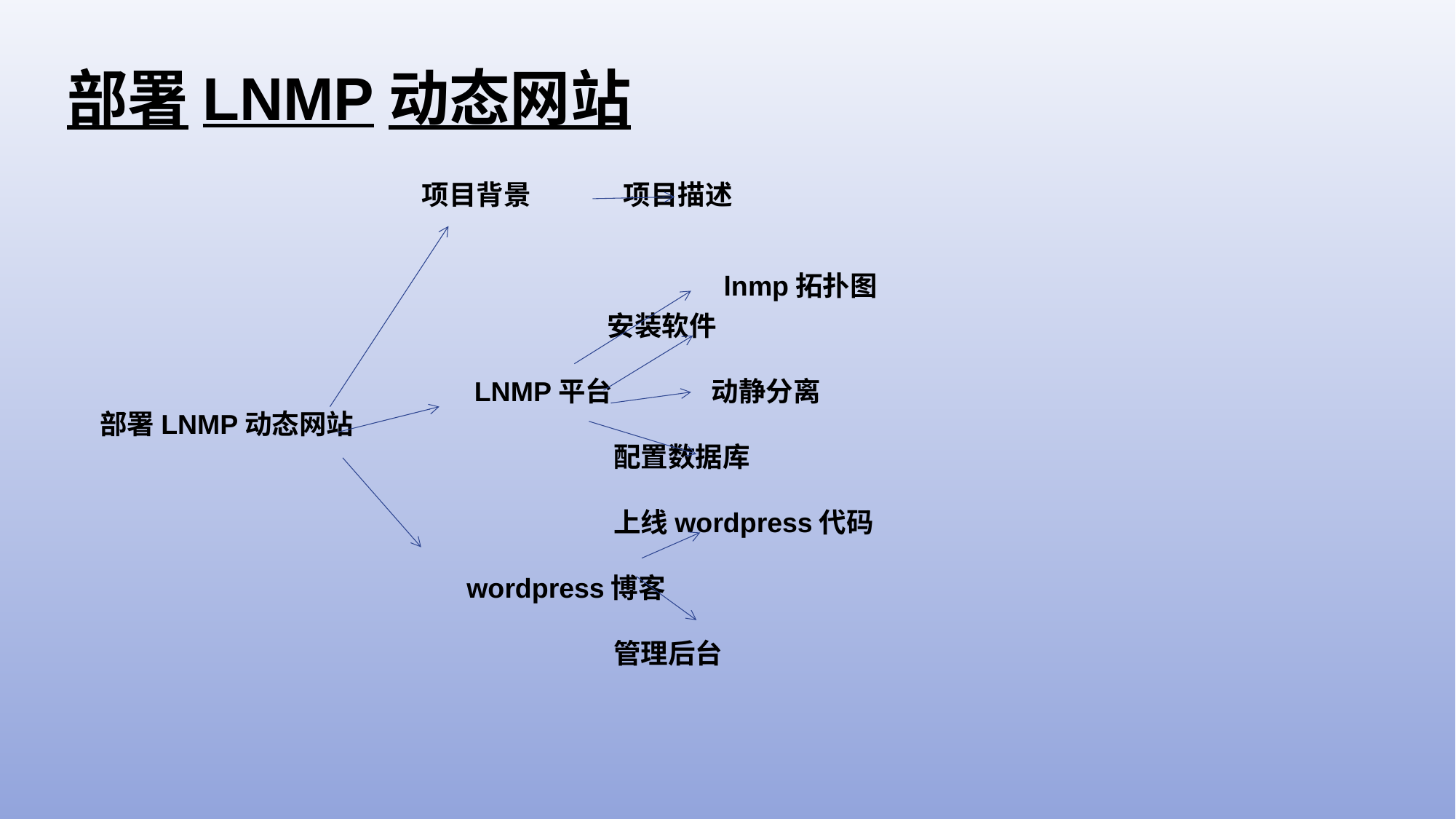

部署LNMP动态网站
                                                   项目背景               项目描述

                                                                                 安装软件

                                                 LNMP平台                动静分离
部署LNMP动态网站
                                                                                  配置数据库

                                                                                  上线wordpress代码
                                                wordpress博客

                                                                                  管理后台
lnmp拓扑图